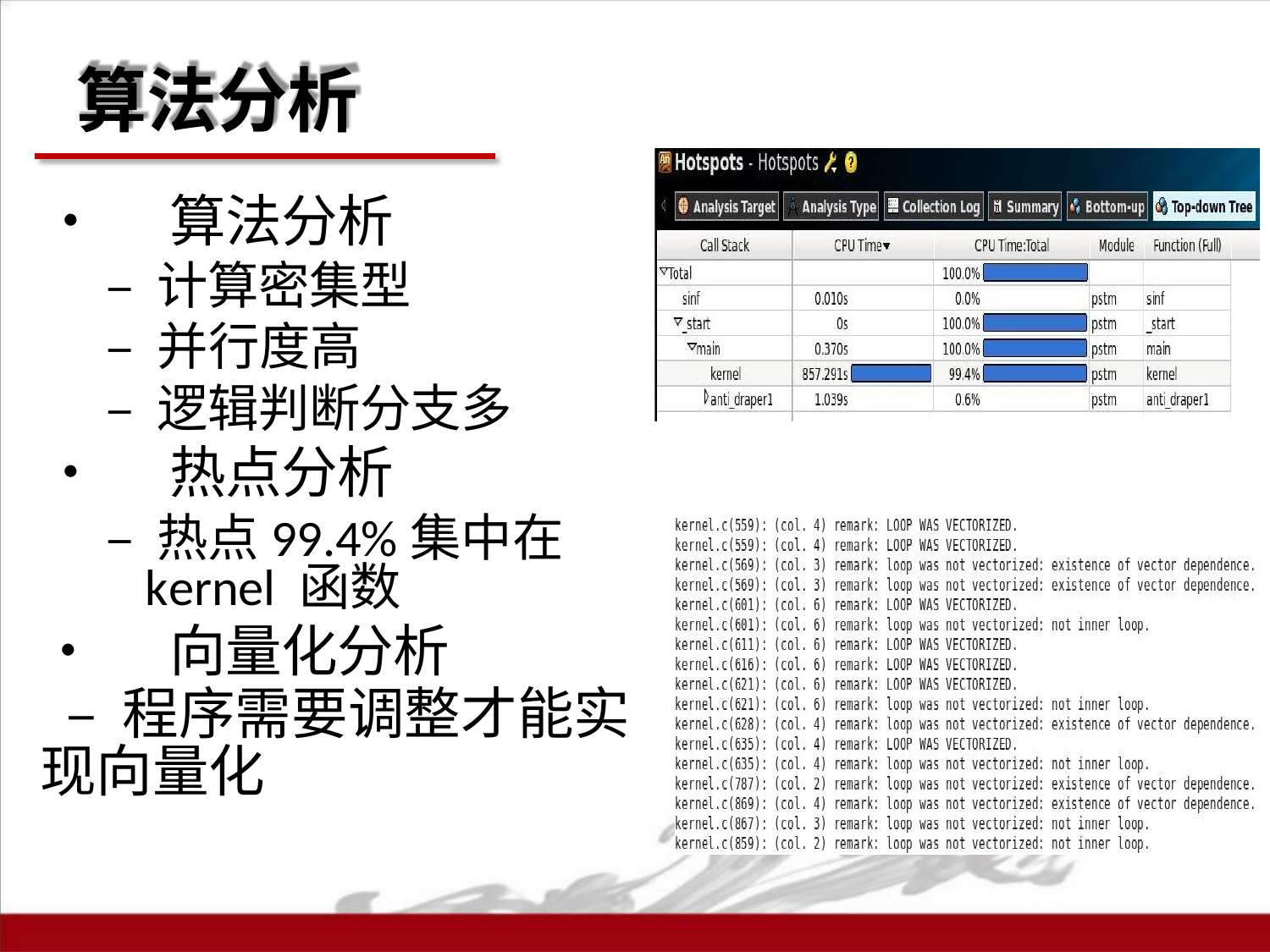

# 算法分析

•	算法分析
– 计算密集型
– 并行度高
– 逻辑判断分支多
•	热点分析
– 热点99.4%集中在kernel 函数
•	向量化分析
– 程序需要调整才能实
现向量化